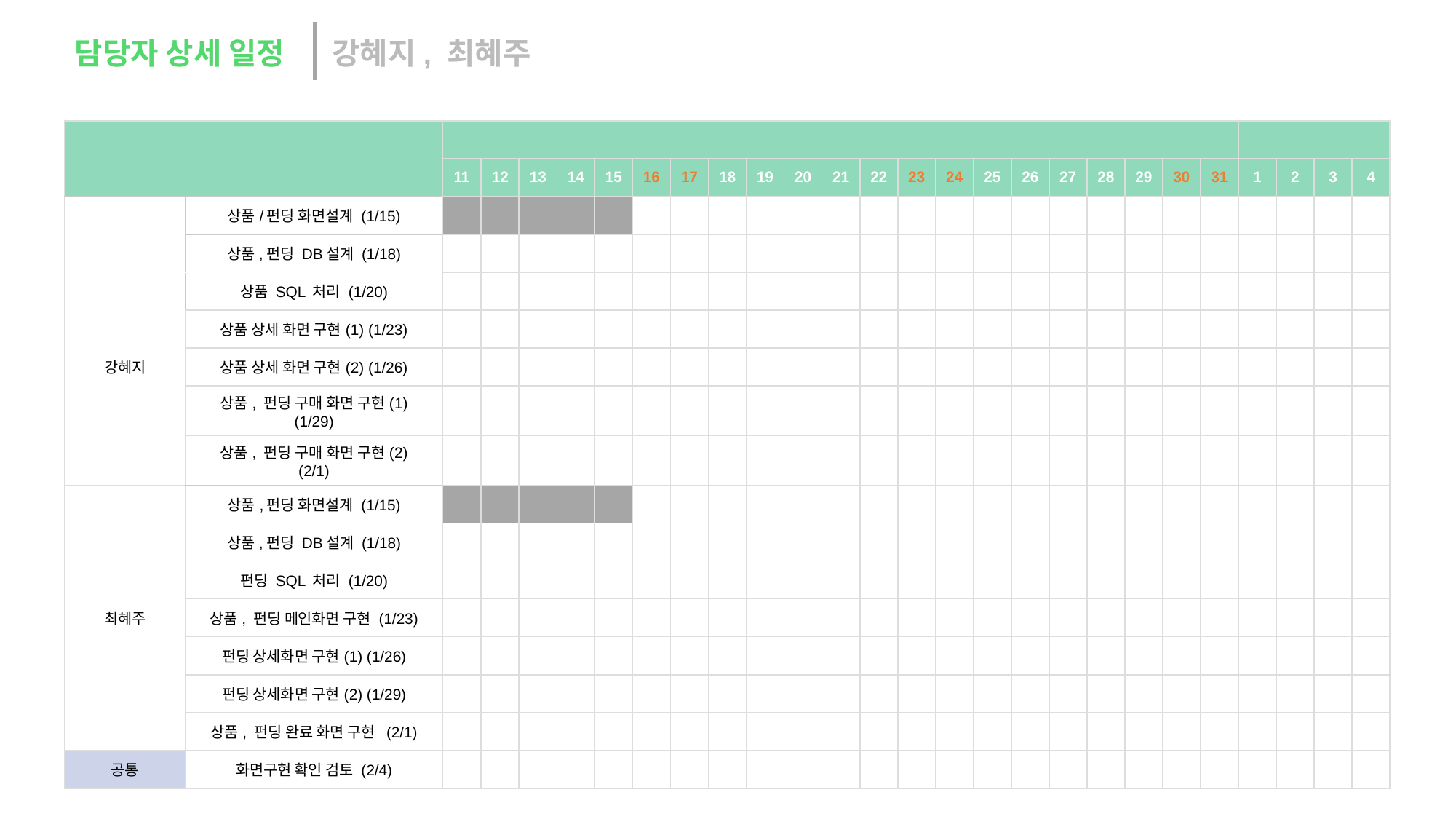

담당자 상세 일정
강혜지, 최혜주
|  |  |  |  |  |  |  |  |  |  |  |  |  |  |  |  |  |  |  |  |  |  |  |  |  |  |  |
| --- | --- | --- | --- | --- | --- | --- | --- | --- | --- | --- | --- | --- | --- | --- | --- | --- | --- | --- | --- | --- | --- | --- | --- | --- | --- | --- |
|  |  | 11 | 12 | 13 | 14 | 15 | 16 | 17 | 18 | 19 | 20 | 21 | 22 | 23 | 24 | 25 | 26 | 27 | 28 | 29 | 30 | 31 | 1 | 2 | 3 | 4 |
| 강혜지 | 상품/펀딩 화면설계 (1/15) |  |  |  |  |  |  |  |  |  |  |  |  |  |  |  |  |  |  |  |  |  |  |  |  |  |
|  | 상품,펀딩 DB설계 (1/18) |  |  |  |  |  |  |  |  |  |  |  |  |  |  |  |  |  |  |  |  |  |  |  |  |  |
|  | 상품 SQL 처리 (1/20) |  |  |  |  |  |  |  |  |  |  |  |  |  |  |  |  |  |  |  |  |  |  |  |  |  |
|  | 상품 상세 화면 구현(1) (1/23) |  |  |  |  |  |  |  |  |  |  |  |  |  |  |  |  |  |  |  |  |  |  |  |  |  |
|  | 상품 상세 화면 구현(2) (1/26) |  |  |  |  |  |  |  |  |  |  |  |  |  |  |  |  |  |  |  |  |  |  |  |  |  |
|  | 상품, 펀딩 구매 화면 구현(1) (1/29) |  |  |  |  |  |  |  |  |  |  |  |  |  |  |  |  |  |  |  |  |  |  |  |  |  |
|  | 상품, 펀딩 구매 화면 구현(2) (2/1) |  |  |  |  |  |  |  |  |  |  |  |  |  |  |  |  |  |  |  |  |  |  |  |  |  |
| 최혜주 | 상품,펀딩 화면설계 (1/15) |  |  |  |  |  |  |  |  |  |  |  |  |  |  |  |  |  |  |  |  |  |  |  |  |  |
|  | 상품,펀딩 DB설계 (1/18) |  |  |  |  |  |  |  |  |  |  |  |  |  |  |  |  |  |  |  |  |  |  |  |  |  |
|  | 펀딩 SQL 처리 (1/20) |  |  |  |  |  |  |  |  |  |  |  |  |  |  |  |  |  |  |  |  |  |  |  |  |  |
|  | 상품, 펀딩 메인화면 구현 (1/23) |  |  |  |  |  |  |  |  |  |  |  |  |  |  |  |  |  |  |  |  |  |  |  |  |  |
|  | 펀딩 상세화면 구현(1) (1/26) |  |  |  |  |  |  |  |  |  |  |  |  |  |  |  |  |  |  |  |  |  |  |  |  |  |
|  | 펀딩 상세화면 구현(2) (1/29) |  |  |  |  |  |  |  |  |  |  |  |  |  |  |  |  |  |  |  |  |  |  |  |  |  |
|  | 상품, 펀딩 완료 화면 구현 (2/1) |  |  |  |  |  |  |  |  |  |  |  |  |  |  |  |  |  |  |  |  |  |  |  |  |  |
| 공통 | 화면구현 확인 검토 (2/4) |  |  |  |  |  |  |  |  |  |  |  |  |  |  |  |  |  |  |  |  |  |  |  |  |  |